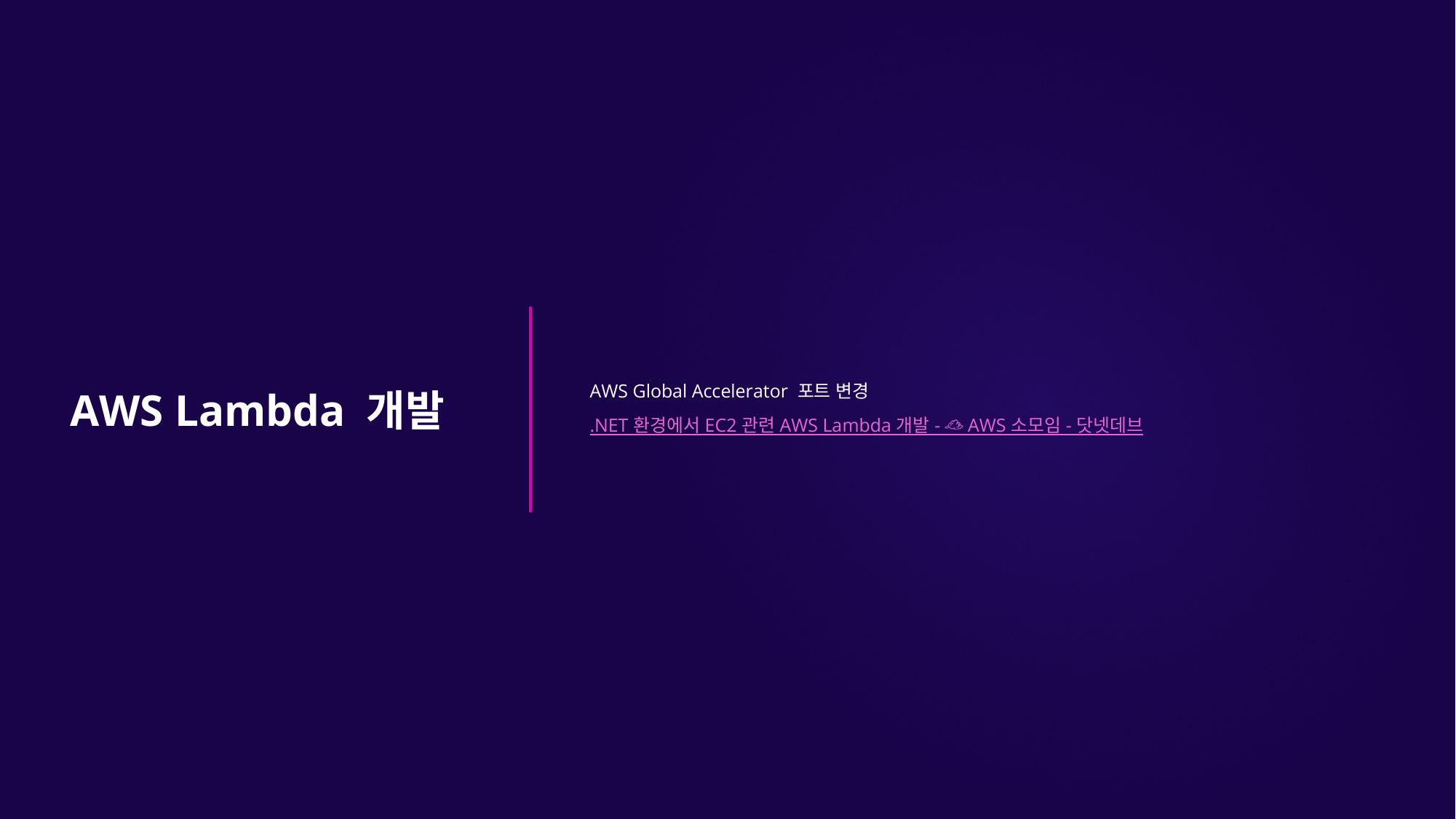

AWS Global Accelerator 포트 변경
.NET 환경에서 EC2 관련 AWS Lambda 개발 - ☁️ AWS 소모임 - 닷넷데브
# AWS Lambda 개발